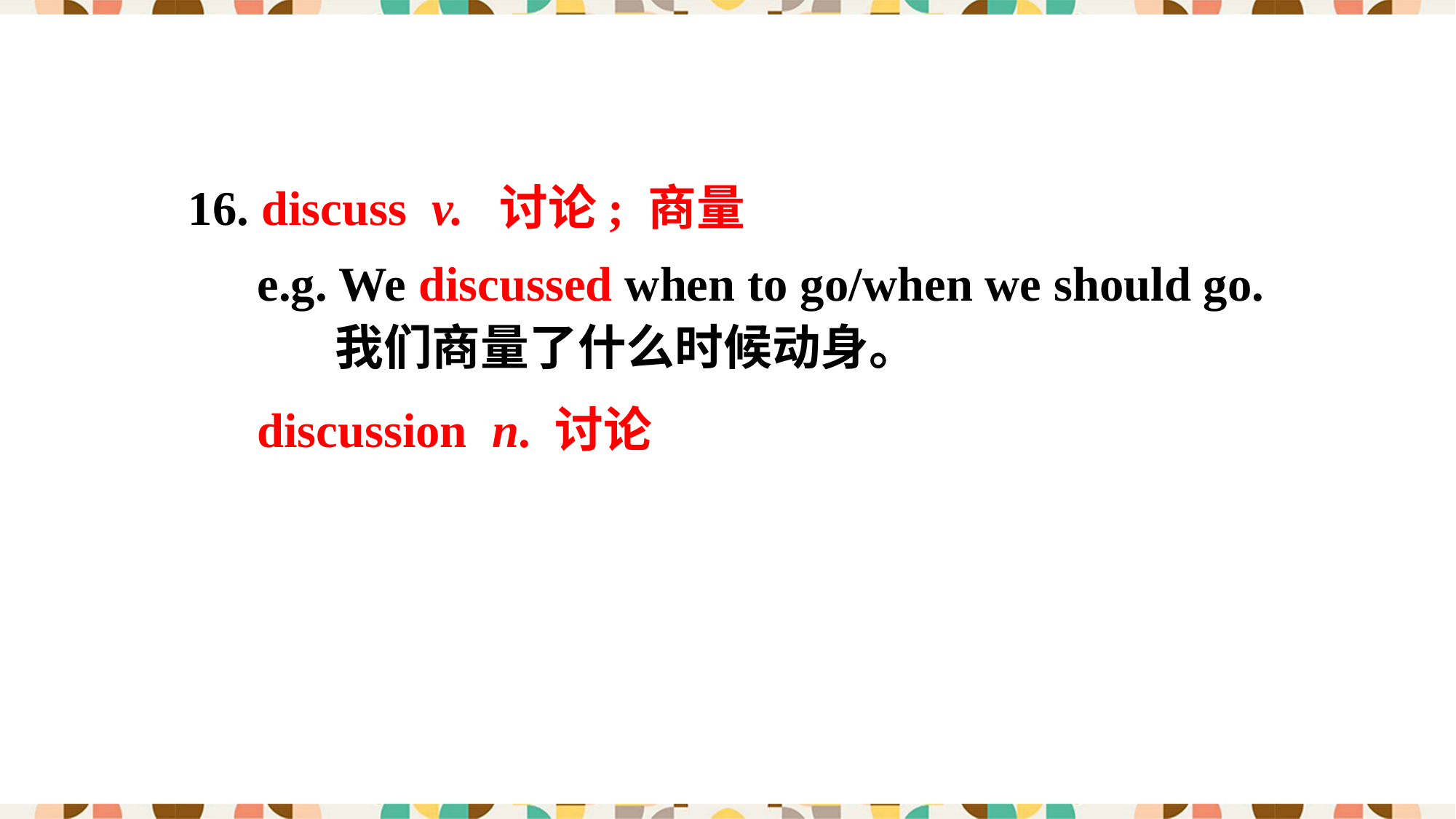

16. discuss  v.  讨论; 商量
e.g. We discussed when to go/when we should go.
      我们商量了什么时候动身。
discussion  n. 讨论